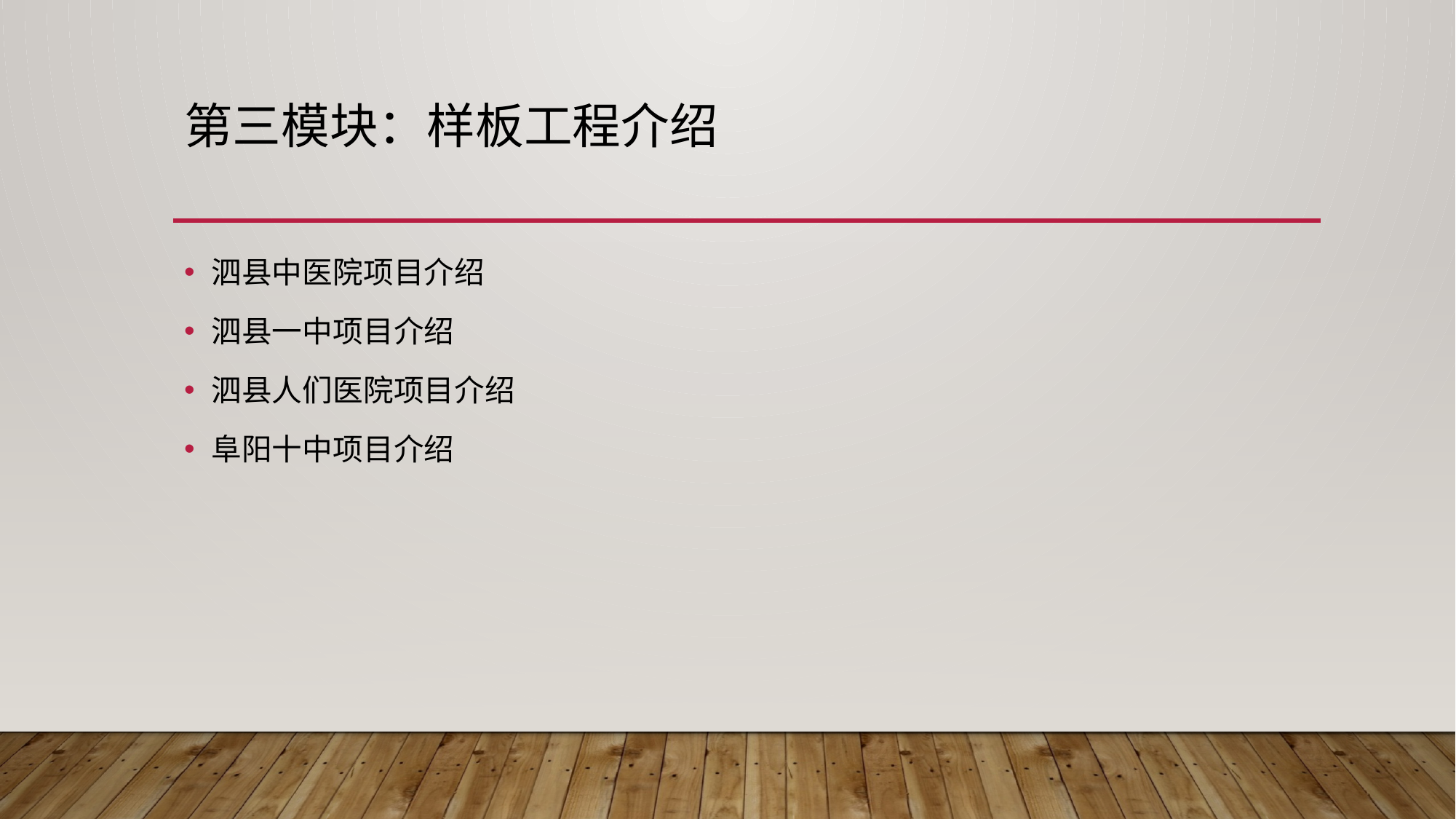

# 第三模块：样板工程介绍
泗县中医院项目介绍
泗县一中项目介绍
泗县人们医院项目介绍
阜阳十中项目介绍